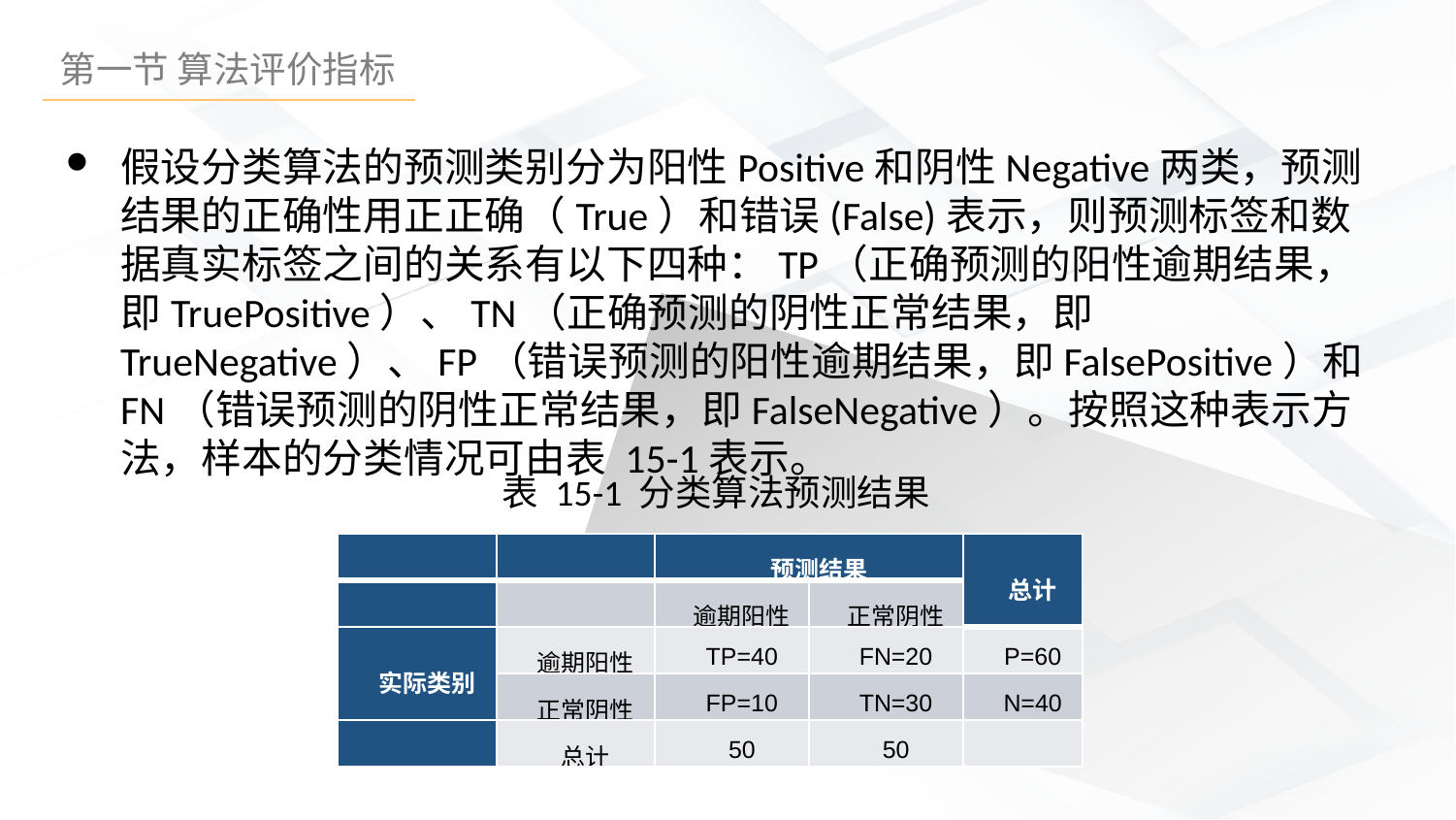

假设分类算法的预测类别分为阳性Positive和阴性Negative两类，预测结果的正确性用正正确（True）和错误(False)表示，则预测标签和数据真实标签之间的关系有以下四种：TP（正确预测的阳性逾期结果，即TruePositive）、TN（正确预测的阴性正常结果，即TrueNegative）、FP（错误预测的阳性逾期结果，即FalsePositive）和FN（错误预测的阴性正常结果，即FalseNegative）。按照这种表示方法，样本的分类情况可由表 15-1表示。

表 15-1 分类算法预测结果
|  |  | 预测结果 |  | 总计 |
| --- | --- | --- | --- | --- |
|  |  | 逾期阳性 | 正常阴性 |  |
| 实际类别 | 逾期阳性 | TP=40 | FN=20 | P=60 |
|  | 正常阴性 | FP=10 | TN=30 | N=40 |
|  | 总计 | 50 | 50 |  |